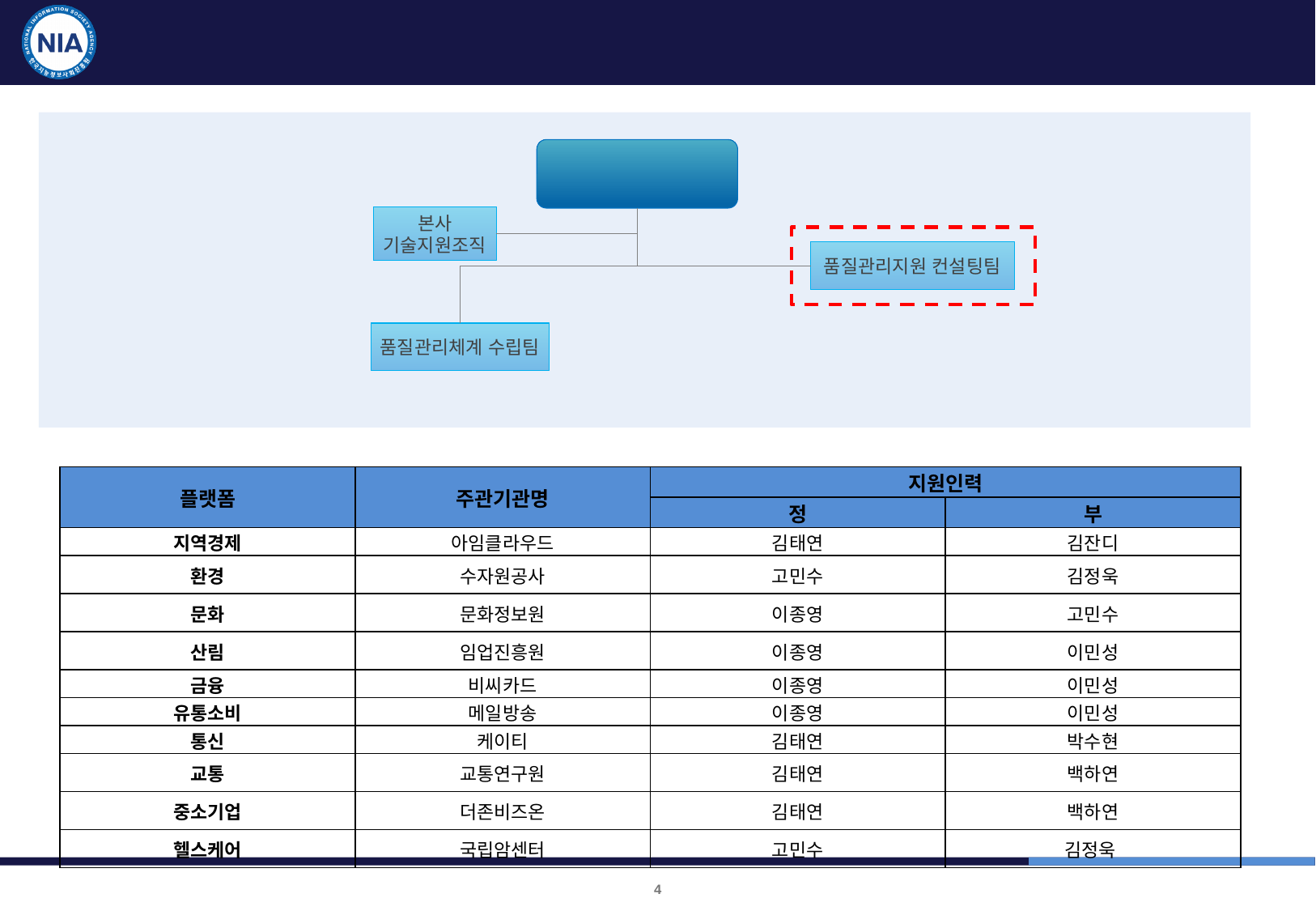

현장컨설팅 지원조직 구성

품질관리사업단 PM
본사 기술지원조직

품질관리지원 컨설팅팀
품질관리체계 수립팀
| 플랫폼 | 주관기관명 | 지원인력 |  |
| --- | --- | --- | --- |
|  |  | 정 | 부 |
| 지역경제 | 아임클라우드 | 김태연 | 김잔디 |
| 환경 | 수자원공사 | 고민수 | 김정욱 |
| 문화 | 문화정보원 | 이종영 | 고민수 |
| 산림 | 임업진흥원 | 이종영 | 이민성 |
| 금융 | 비씨카드 | 이종영 | 이민성 |
| 유통소비 | 메일방송 | 이종영 | 이민성 |
| 통신 | 케이티 | 김태연 | 박수현 |
| 교통 | 교통연구원 | 김태연 | 백하연 |
| 중소기업 | 더존비즈온 | 김태연 | 백하연 |
| 헬스케어 | 국립암센터 | 고민수 | 김정욱 |